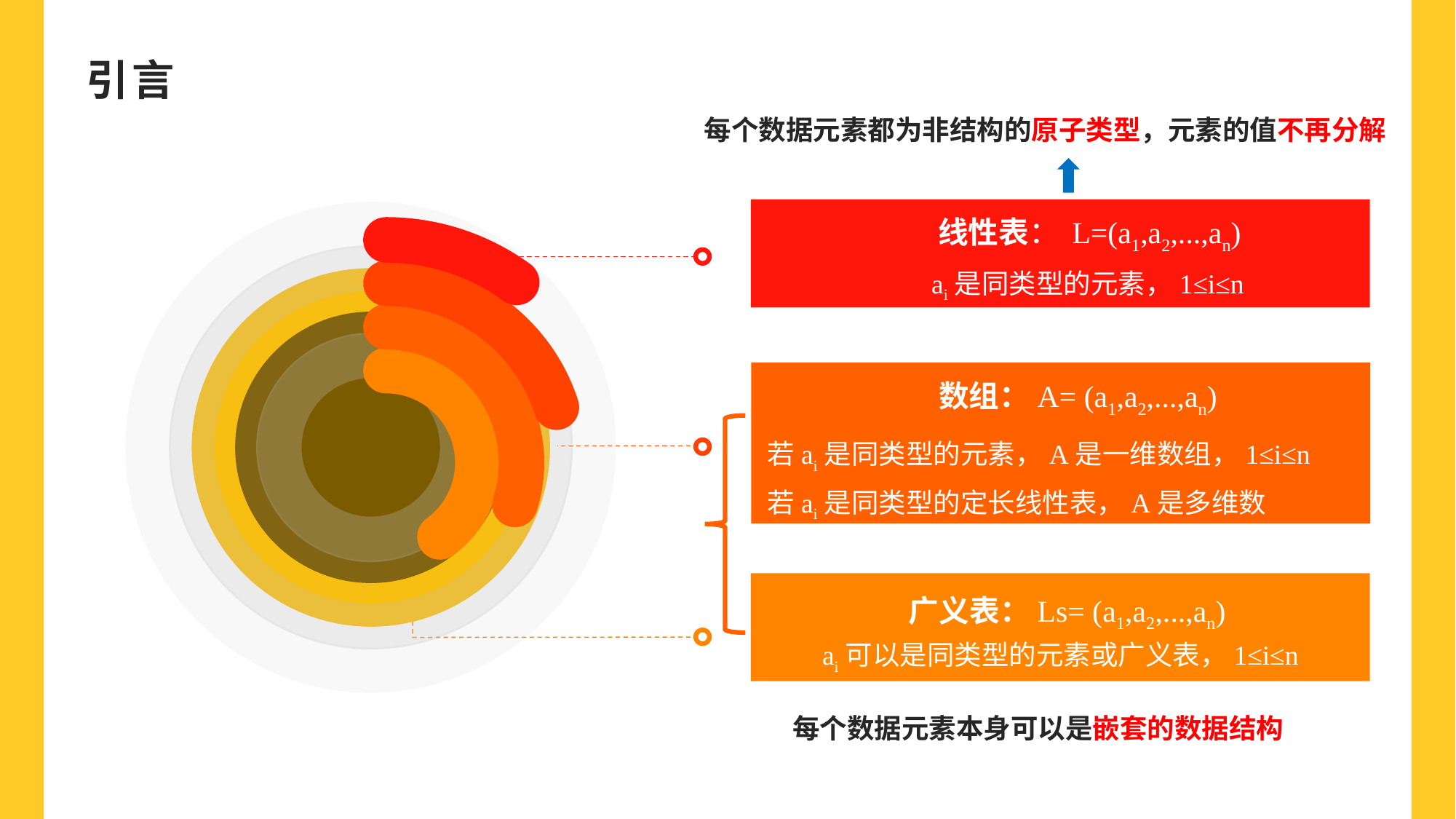

# 引言
每个数据元素都为非结构的原子类型，元素的值不再分解

 线性表： L=(a1,a2,...,an)

ai是同类型的元素，1≤i≤n

数组：A= (a1,a2,...,an)

若ai是同类型的元素，A是一维数组，1≤i≤n
若ai是同类型的定长线性表，A是多维数组，1≤i≤n

广义表：Ls= (a1,a2,...,an)
 ai可以是同类型的元素或广义表，1≤i≤n
每个数据元素本身可以是嵌套的数据结构